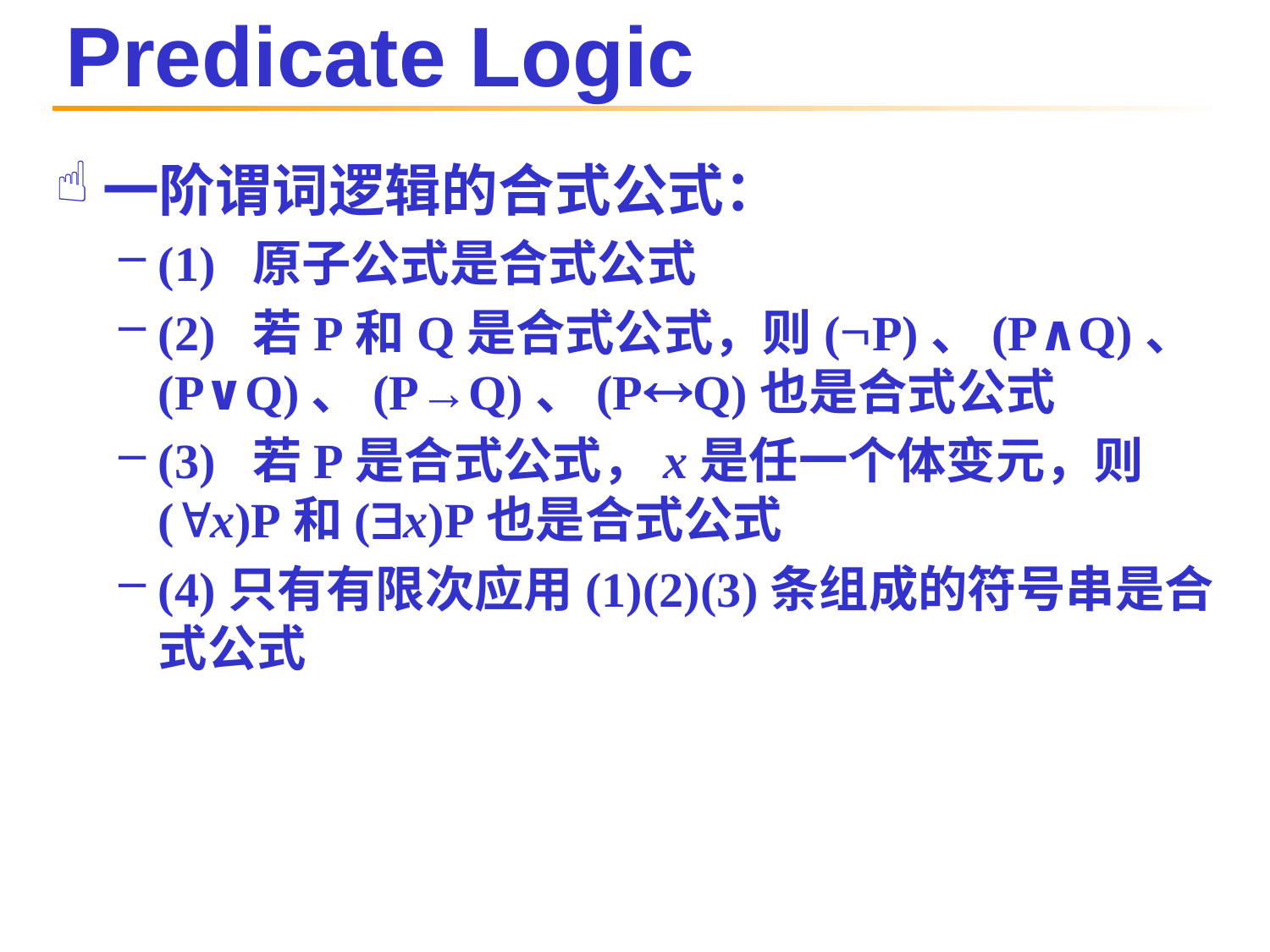

# Predicate Logic
一阶谓词逻辑的合式公式：
(1)  原子公式是合式公式
(2)  若P和Q是合式公式，则(¬P)、(P∧Q)、(P∨Q)、(P→Q)、(P↔Q)也是合式公式
(3)  若P是合式公式，x是任一个体变元，则(∀x)P和(∃x)P也是合式公式
(4)只有有限次应用(1)(2)(3)条组成的符号串是合式公式